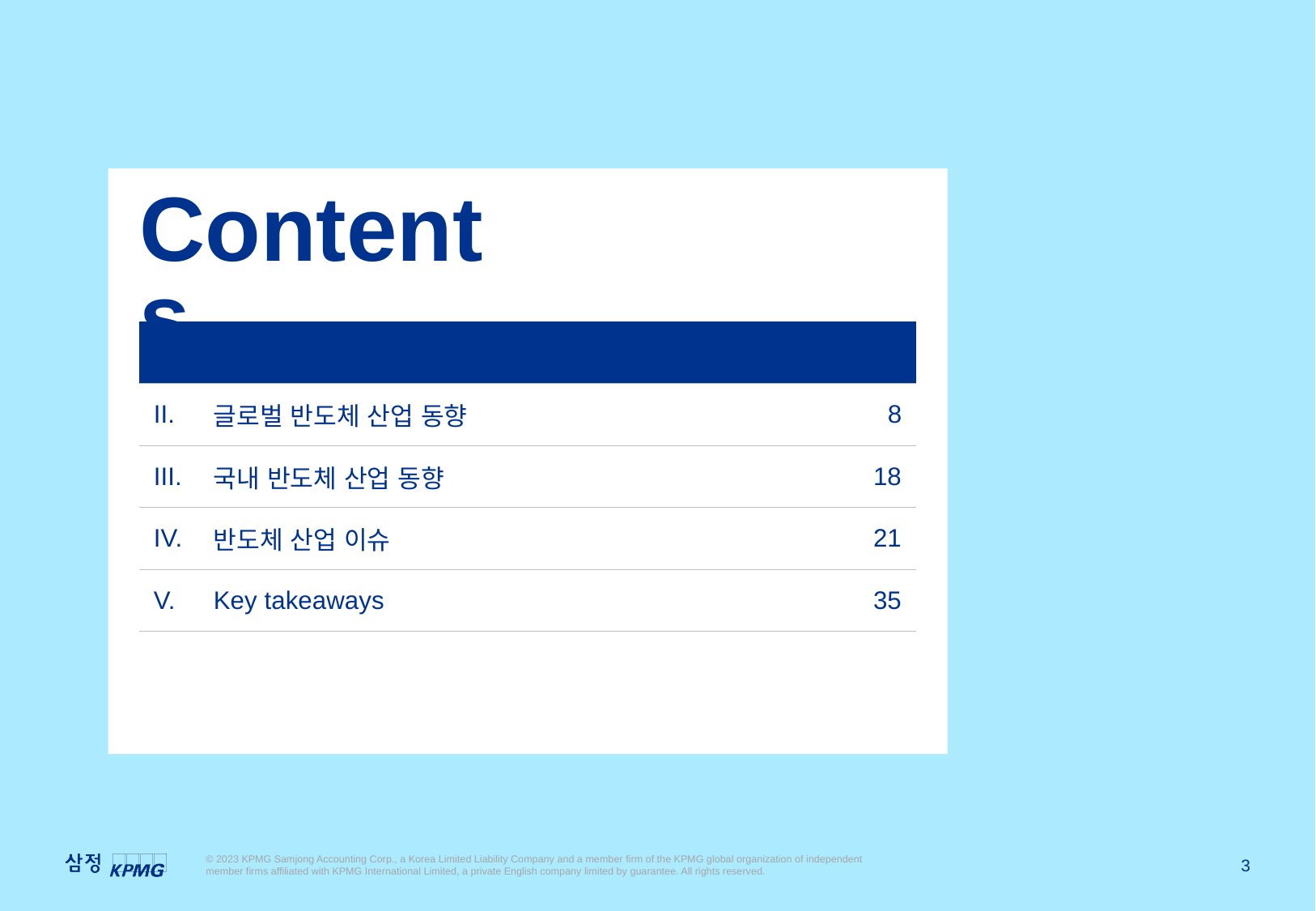

| I. | 반도체 산업 개요 | 2 |
| --- | --- | --- |
| II. | 글로벌 반도체 산업 동향 | 8 |
| III. | 국내 반도체 산업 동향 | 18 |
| IV. | 반도체 산업 이슈 | 21 |
| V. | Key takeaways | 35 |